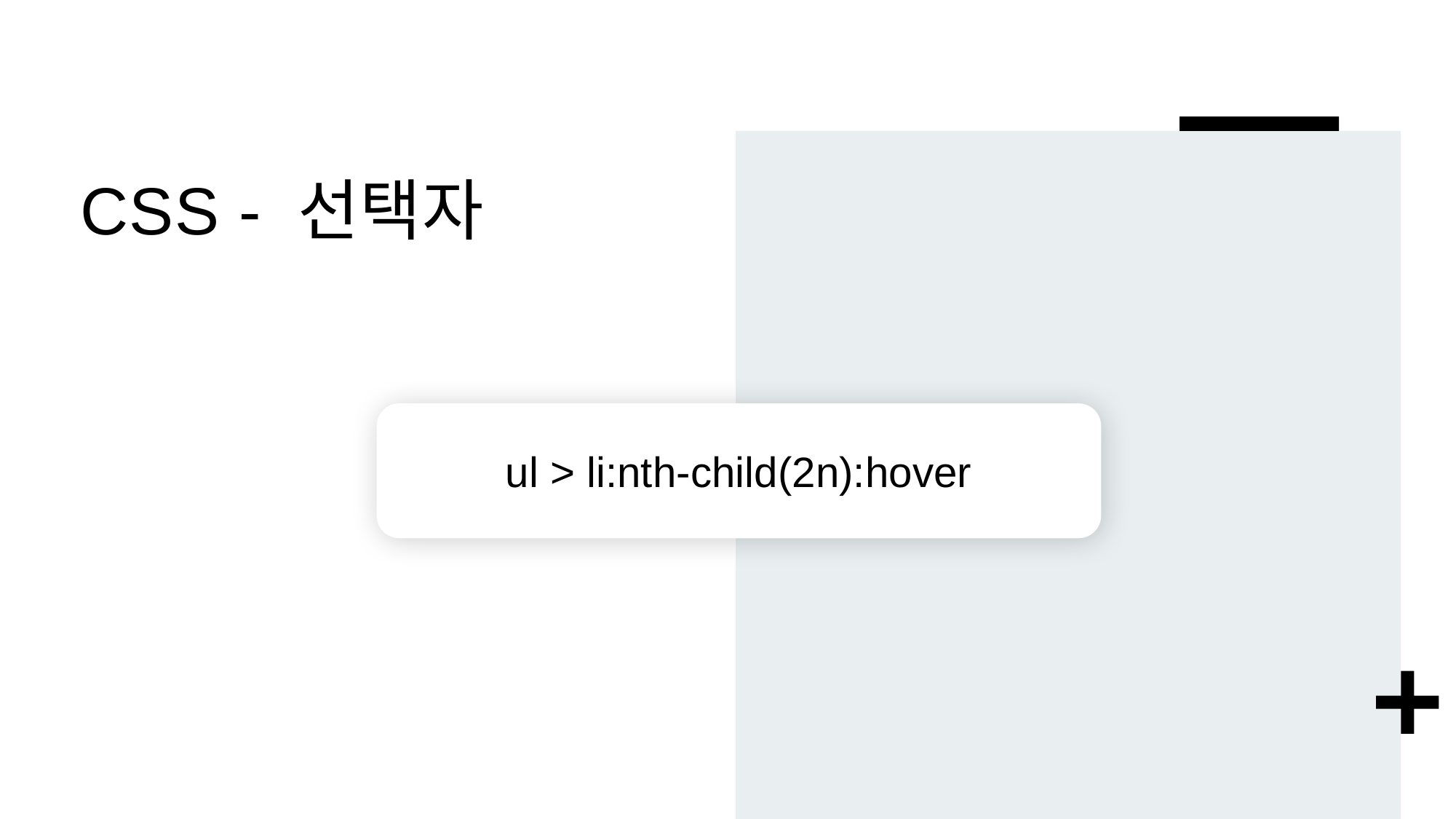

# CSS - 선택자
ul > li:nth-child(2n):hover